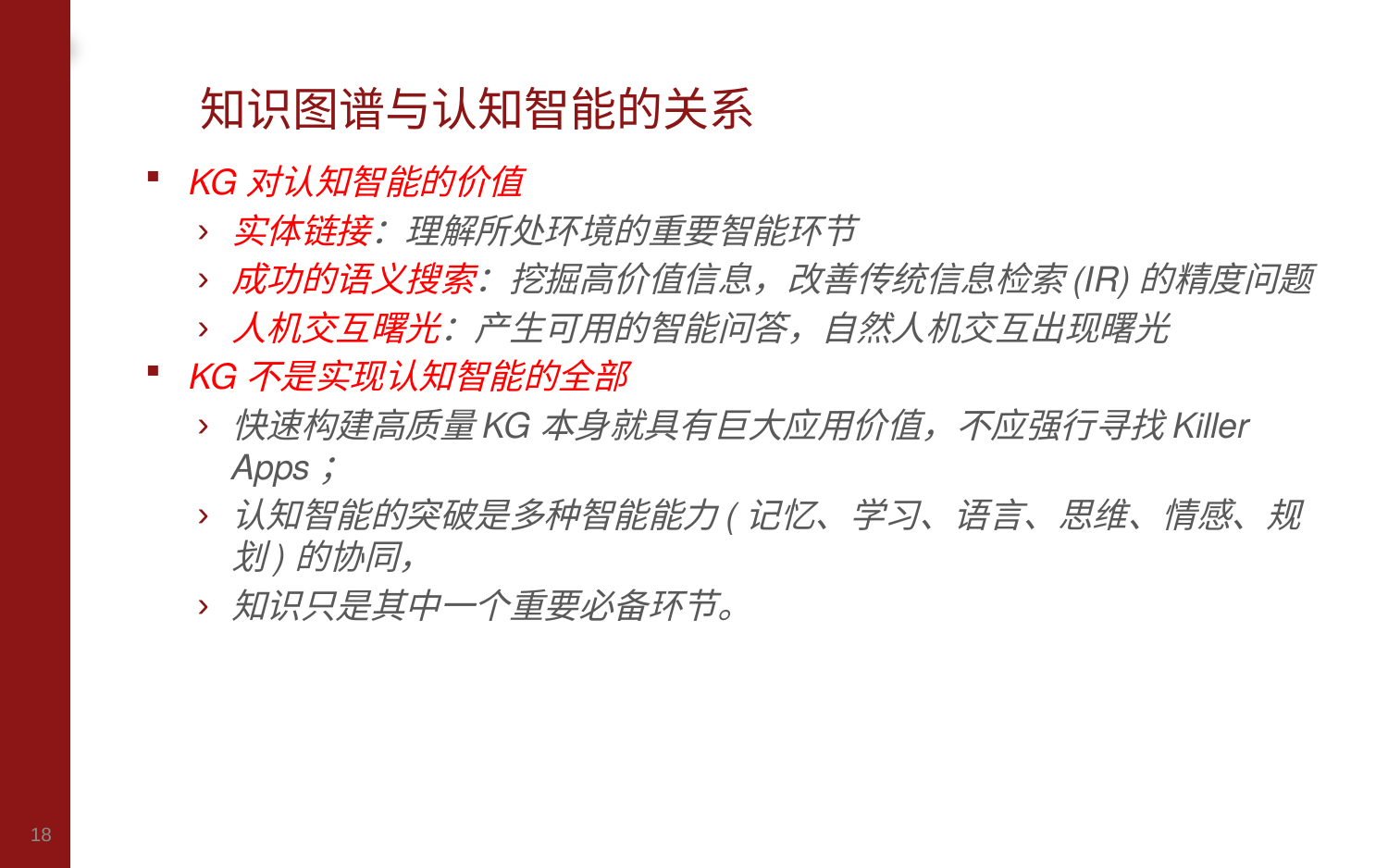

# 知识图谱与认知智能的关系
KG对认知智能的价值
实体链接：理解所处环境的重要智能环节
成功的语义搜索：挖掘高价值信息，改善传统信息检索(IR)的精度问题
人机交互曙光：产生可用的智能问答，自然人机交互出现曙光
KG不是实现认知智能的全部
快速构建高质量KG本身就具有巨大应用价值，不应强行寻找Killer Apps；
认知智能的突破是多种智能能力(记忆、学习、语言、思维、情感、规划)的协同，
知识只是其中一个重要必备环节。

18